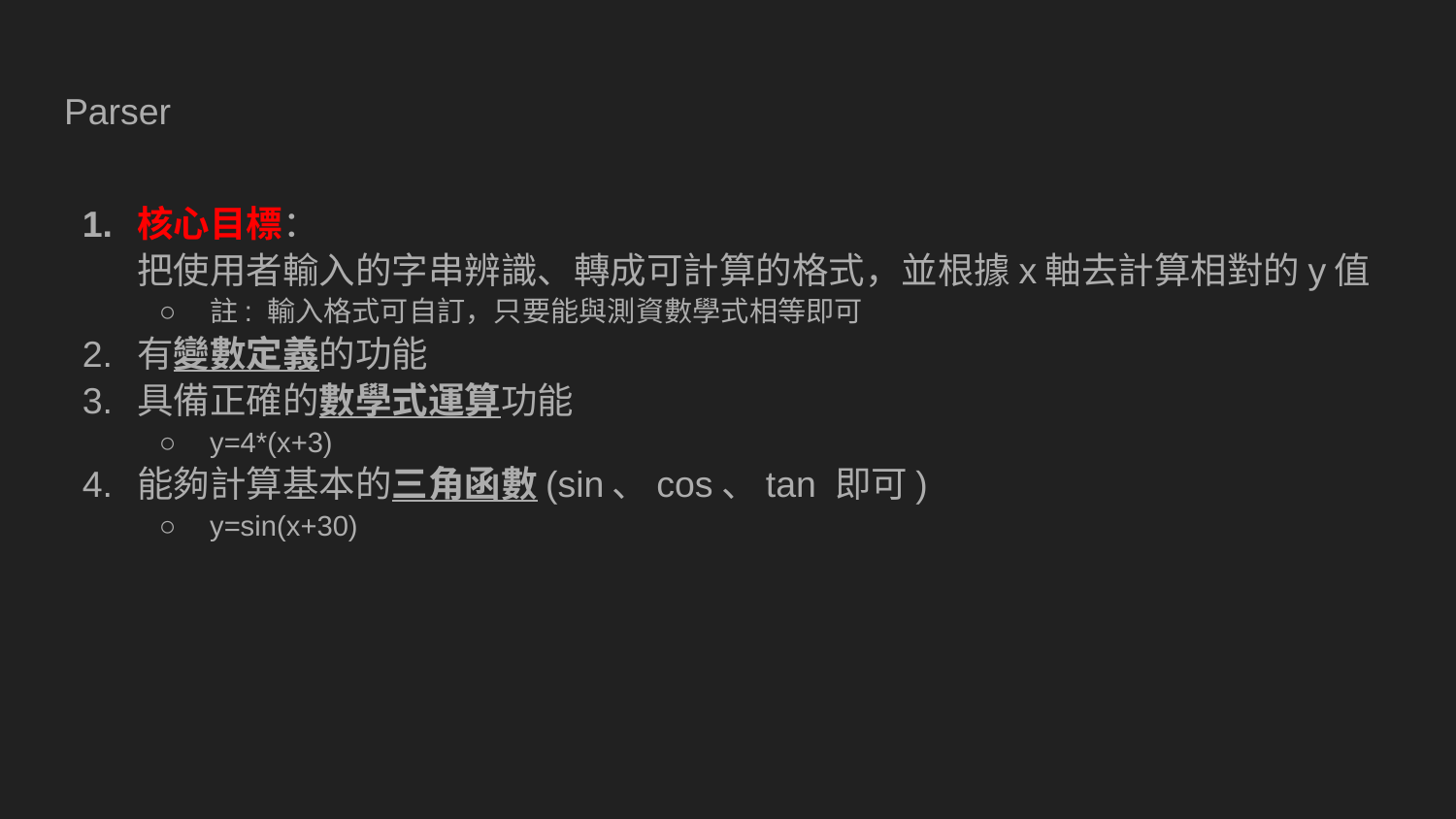

# Parser
核心目標：
把使用者輸入的字串辨識、轉成可計算的格式，並根據x軸去計算相對的y值
註: 輸入格式可自訂，只要能與測資數學式相等即可
有變數定義的功能
具備正確的數學式運算功能
y=4*(x+3)
能夠計算基本的三角函數(sin、cos、tan 即可)
y=sin(x+30)